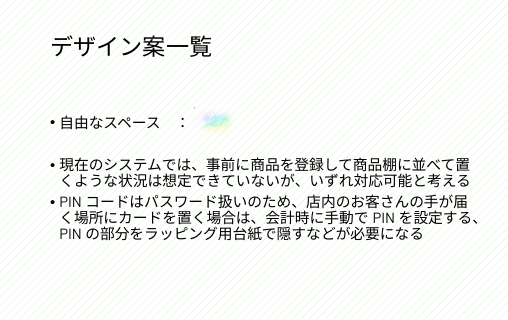

# デザイン案一覧

自由なスペース　：

現在のシステムでは、事前に商品を登録して商品棚に並べて置くような状況は想定できていないが、いずれ対応可能と考える
PINコードはパスワード扱いのため、店内のお客さんの手が届く場所にカードを置く場合は、会計時に手動でPINを設定する、PINの部分をラッピング用台紙で隠すなどが必要になる